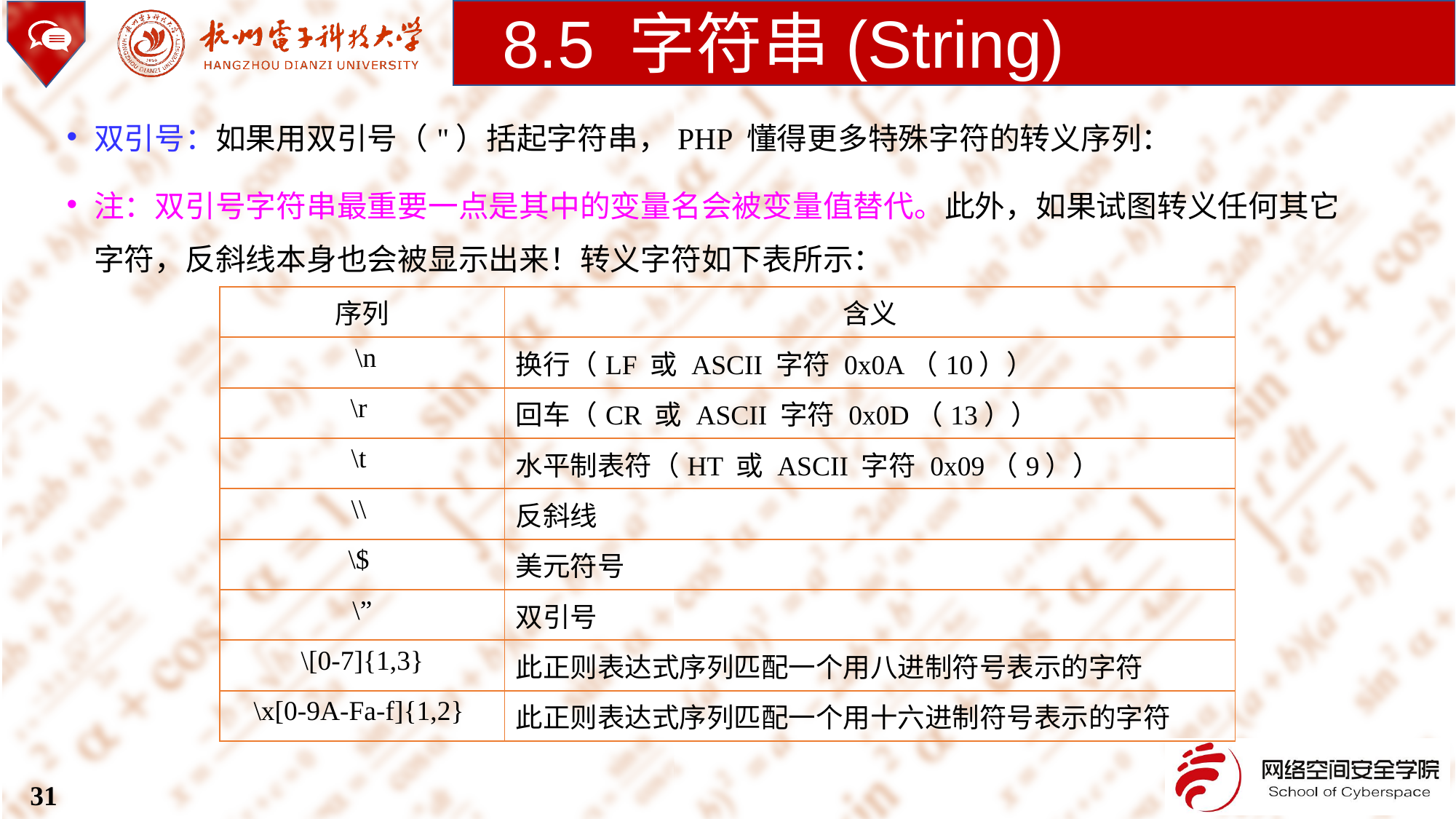

8.5 字符串(String)
双引号：如果用双引号（"）括起字符串，PHP 懂得更多特殊字符的转义序列：
注：双引号字符串最重要一点是其中的变量名会被变量值替代。此外，如果试图转义任何其它字符，反斜线本身也会被显示出来！转义字符如下表所示：
| 序列 | 含义 |
| --- | --- |
| \n | 换行（LF 或 ASCII 字符 0x0A（10）） |
| \r | 回车（CR 或 ASCII 字符 0x0D（13）） |
| \t | 水平制表符（HT 或 ASCII 字符 0x09（9）） |
| \\ | 反斜线 |
| \$ | 美元符号 |
| \” | 双引号 |
| \[0-7]{1,3} | 此正则表达式序列匹配一个用八进制符号表示的字符 |
| \x[0-9A-Fa-f]{1,2} | 此正则表达式序列匹配一个用十六进制符号表示的字符 |
31